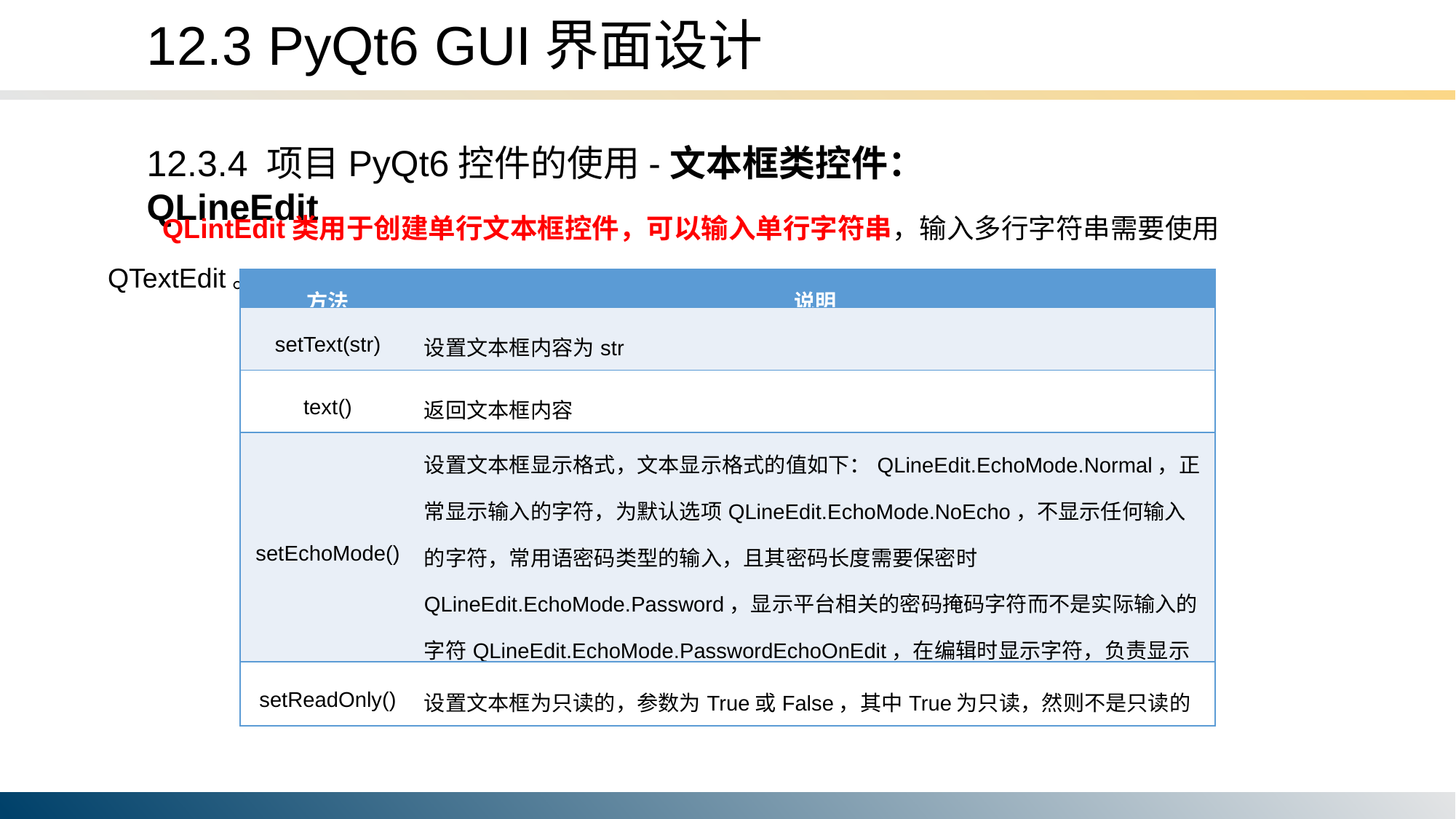

12.3 PyQt6 GUI界面设计
12.3.4 项目PyQt6控件的使用-文本框类控件：QLineEdit
QLintEdit类用于创建单行文本框控件，可以输入单行字符串，输入多行字符串需要使用QTextEdit。
| 方法 | 说明 |
| --- | --- |
| setText(str) | 设置文本框内容为str |
| text() | 返回文本框内容 |
| setEchoMode() | 设置文本框显示格式，文本显示格式的值如下：QLineEdit.EchoMode.Normal，正常显示输入的字符，为默认选项QLineEdit.EchoMode.NoEcho，不显示任何输入的字符，常用语密码类型的输入，且其密码长度需要保密时QLineEdit.EchoMode.Password，显示平台相关的密码掩码字符而不是实际输入的字符QLineEdit.EchoMode.PasswordEchoOnEdit，在编辑时显示字符，负责显示密码类型的输入 |
| setReadOnly() | 设置文本框为只读的，参数为True或False，其中True为只读，然则不是只读的 |